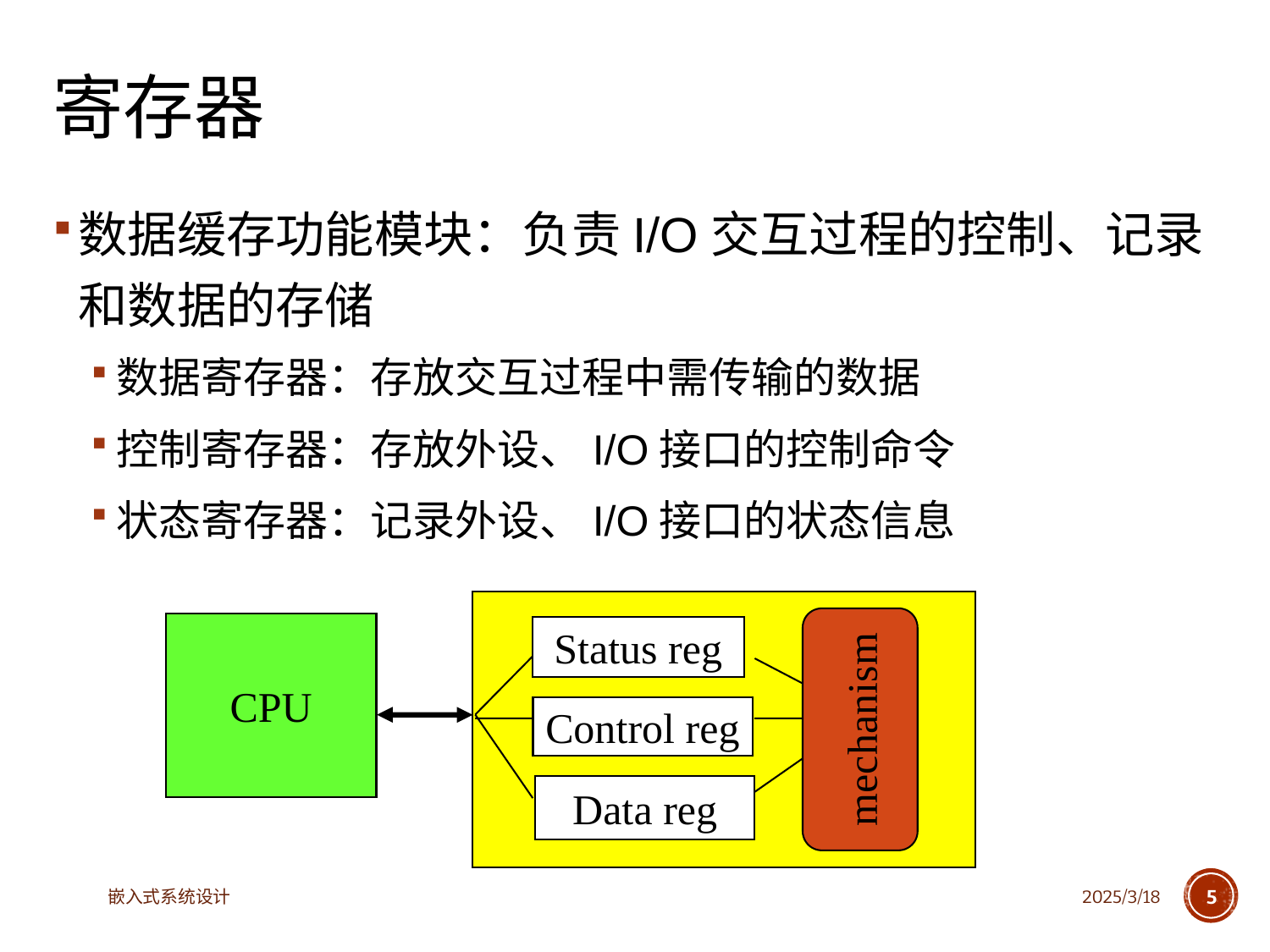

# 寄存器
数据缓存功能模块：负责I/O交互过程的控制、记录和数据的存储
数据寄存器：存放交互过程中需传输的数据
控制寄存器：存放外设、I/O接口的控制命令
状态寄存器：记录外设、I/O接口的状态信息

Status reg

mechanism
Control reg

Data reg
CPU

嵌入式系统设计
2025/3/18
5